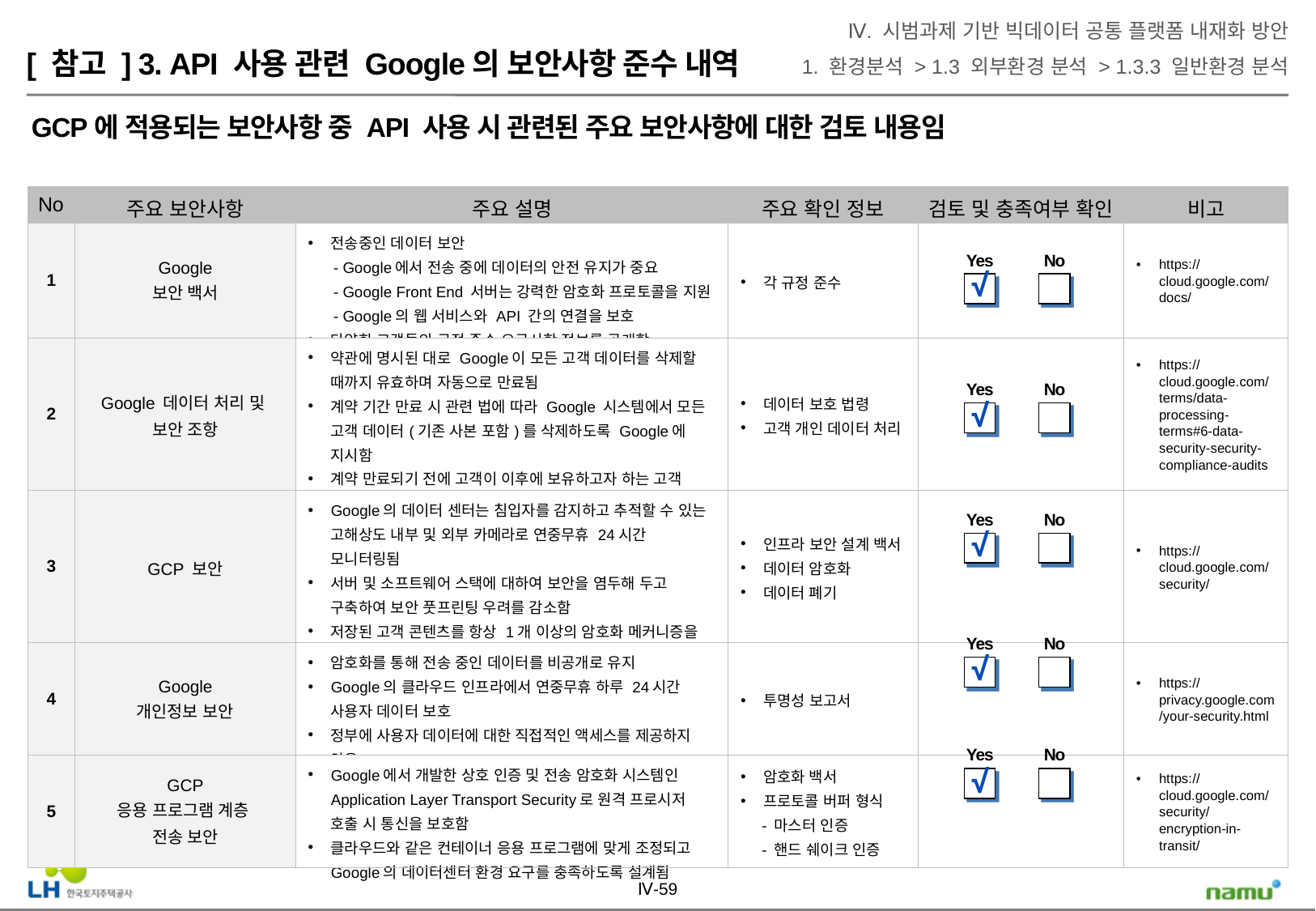

Ⅳ. 시범과제 기반 빅데이터 공통 플랫폼 내재화 방안
1. 환경분석 > 1.3 외부환경 분석 > 1.3.3 일반환경 분석
[ 참고 ] 3. API 사용 관련 Google의 보안사항 준수 내역
GCP에 적용되는 보안사항 중 API 사용 시 관련된 주요 보안사항에 대한 검토 내용임
| No | 주요 보안사항 | 주요 설명 | 주요 확인 정보 | 검토 및 충족여부 확인 | 비고 |
| --- | --- | --- | --- | --- | --- |
| 1 | Google 보안 백서 | 전송중인 데이터 보안 - Google에서 전송 중에 데이터의 안전 유지가 중요 - Google Front End 서버는 강력한 암호화 프로토콜을 지원 - Google의 웹 서비스와 API 간의 연결을 보호 다양한 고객들의 규정 준수 요구사항 정보를 공개함 | 각 규정 준수 |  | https://cloud.google.com/docs/ |
| 2 | Google 데이터 처리 및 보안 조항 | 약관에 명시된 대로 Google이 모든 고객 데이터를 삭제할 때까지 유효하며 자동으로 만료됨 계약 기간 만료 시 관련 법에 따라 Google 시스템에서 모든 고객 데이터(기존 사본 포함)를 삭제하도록 Google에 지시함 계약 만료되기 전에 고객이 이후에 보유하고자 하는 고객 데이터 수출에 대한 책임이 있음을 인정하고 동의함 | 데이터 보호 법령 고객 개인 데이터 처리 |  | https://cloud.google.com/terms/data-processing-terms#6-data-security-security-compliance-audits |
| 3 | GCP 보안 | Google의 데이터 센터는 침입자를 감지하고 추적할 수 있는 고해상도 내부 및 외부 카메라로 연중무휴 24시간 모니터링됨 서버 및 소프트웨어 스택에 대하여 보안을 염두해 두고 구축하여 보안 풋프린팅 우려를 감소함 저장된 고객 콘텐츠를 항상 1개 이상의 암호화 메커니증을 사용하여 암호화함 | 인프라 보안 설계 백서 데이터 암호화 데이터 폐기 |  | https://cloud.google.com/security/ |
| 4 | Google 개인정보 보안 | 암호화를 통해 전송 중인 데이터를 비공개로 유지 Google의 클라우드 인프라에서 연중무휴 하루 24시간 사용자 데이터 보호 정부에 사용자 데이터에 대한 직접적인 액세스를 제공하지 않음 | 투명성 보고서 |  | https://privacy.google.com/your-security.html |
| 5 | GCP 응용 프로그램 계층 전송 보안 | Google에서 개발한 상호 인증 및 전송 암호화 시스템인 Application Layer Transport Security로 원격 프로시저 호출 시 통신을 보호함 클라우드와 같은 컨테이너 응용 프로그램에 맞게 조정되고 Google의 데이터센터 환경 요구를 충족하도록 설계됨 | 암호화 백서 프로토콜 버퍼 형식 - 마스터 인증 - 핸드 쉐이크 인증 |  | https://cloud.google.com/security/encryption-in-transit/ |
Yes
No

√
Yes
No

√
Yes
No

√
Yes
No

√
Yes
No

√